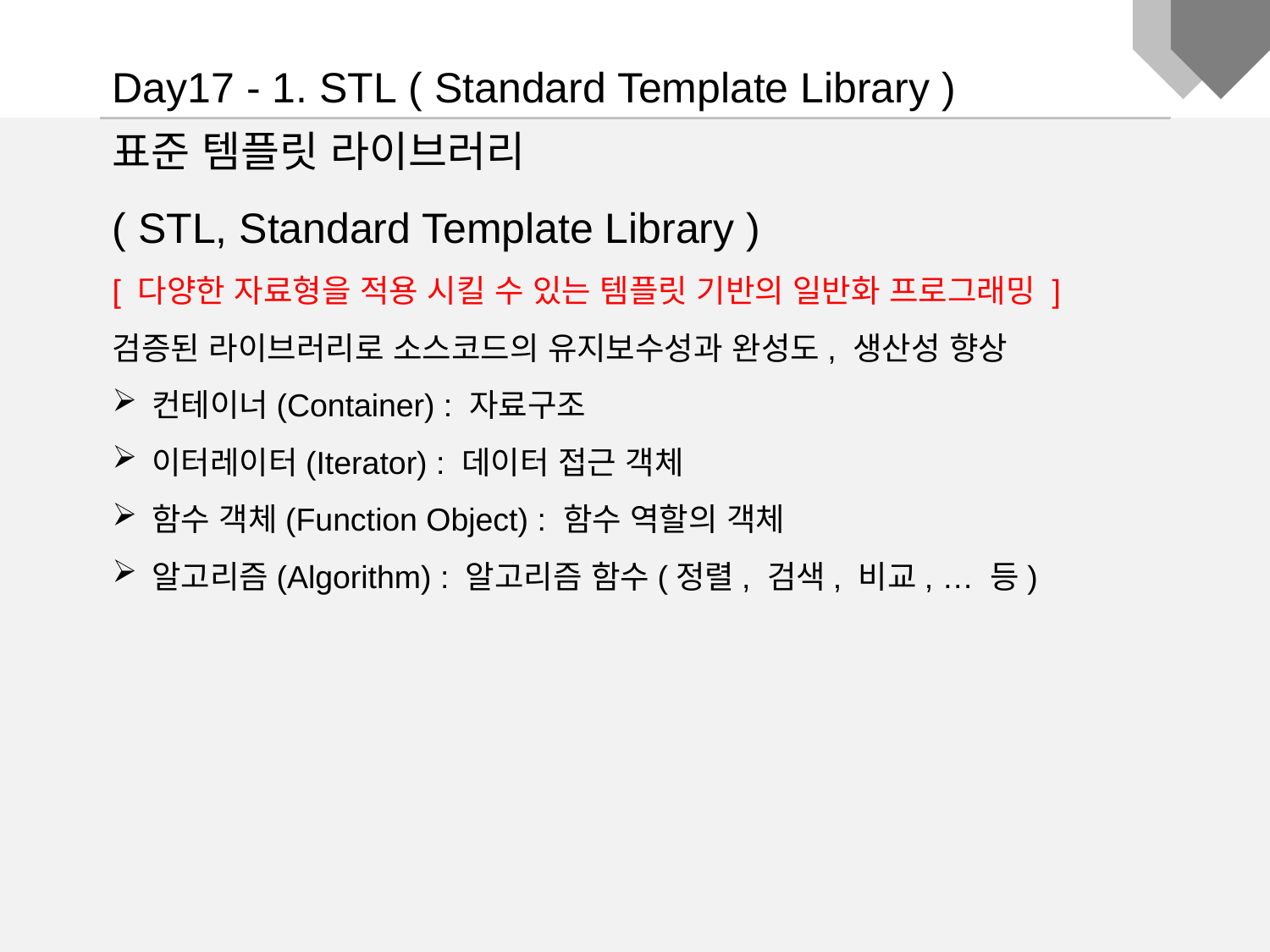

Day17 - 1. STL ( Standard Template Library )
표준 템플릿 라이브러리
( STL, Standard Template Library )
[ 다양한 자료형을 적용 시킬 수 있는 템플릿 기반의 일반화 프로그래밍 ]
검증된 라이브러리로 소스코드의 유지보수성과 완성도, 생산성 향상
컨테이너(Container) : 자료구조
이터레이터(Iterator) : 데이터 접근 객체
함수 객체(Function Object) : 함수 역할의 객체
알고리즘(Algorithm) : 알고리즘 함수(정렬, 검색, 비교, … 등)